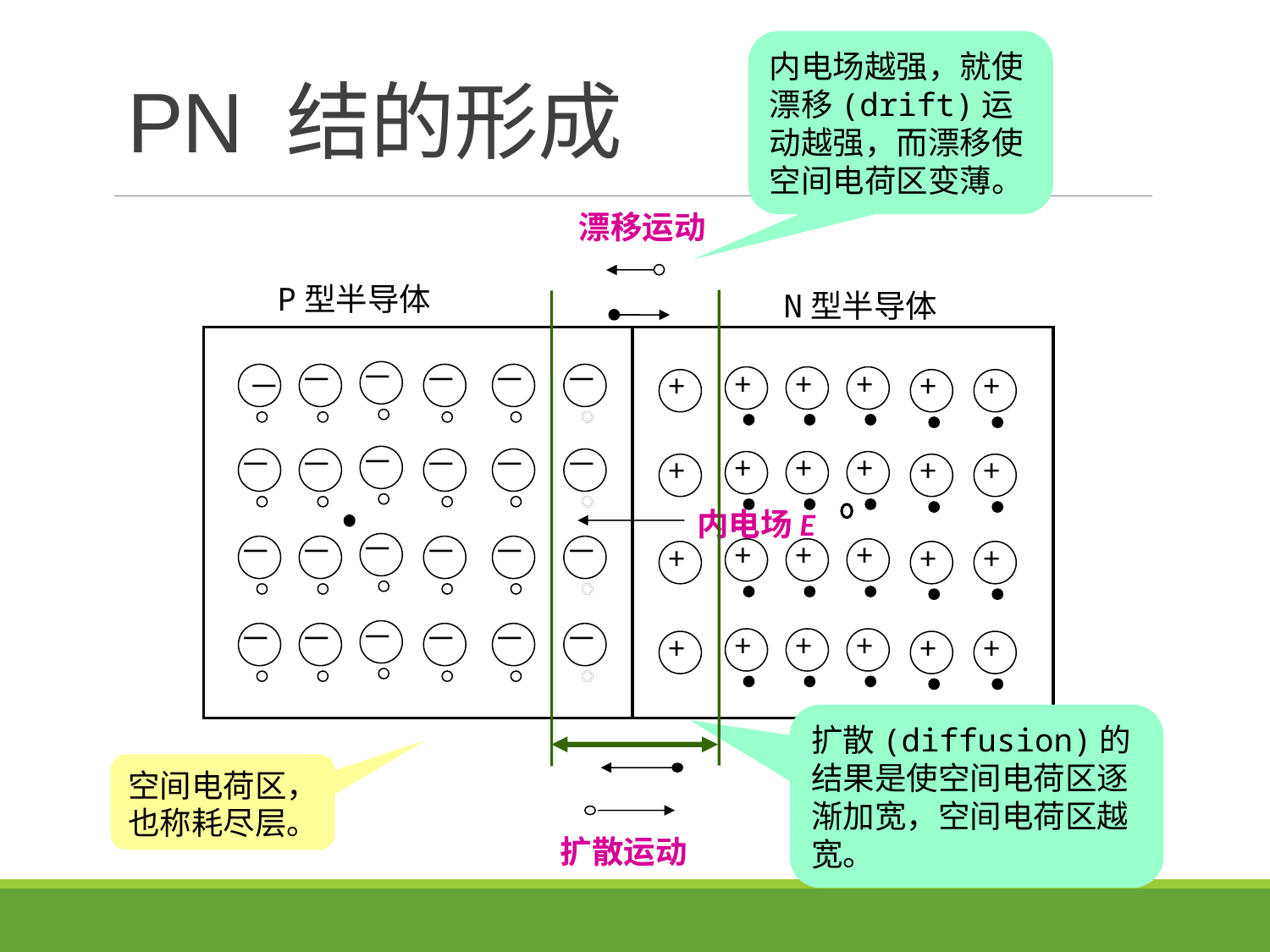

内电场越强，就使漂移(drift)运动越强，而漂移使空间电荷区变薄。
# PN 结的形成

漂移运动

P型半导体
N型半导体

－

－

－

－

－

－

－

－

－

－

－

－

－

－

－

－

－

－

－

－

+

+

+

+

+

+

+

+

+

+

+

+

+

+

+

+

+

+

+

+

+

+

+

+

－

－

－

－

内电场E

扩散(diffusion)的结果是使空间电荷区逐渐加宽，空间电荷区越宽。

空间电荷区，
也称耗尽层。

扩散运动